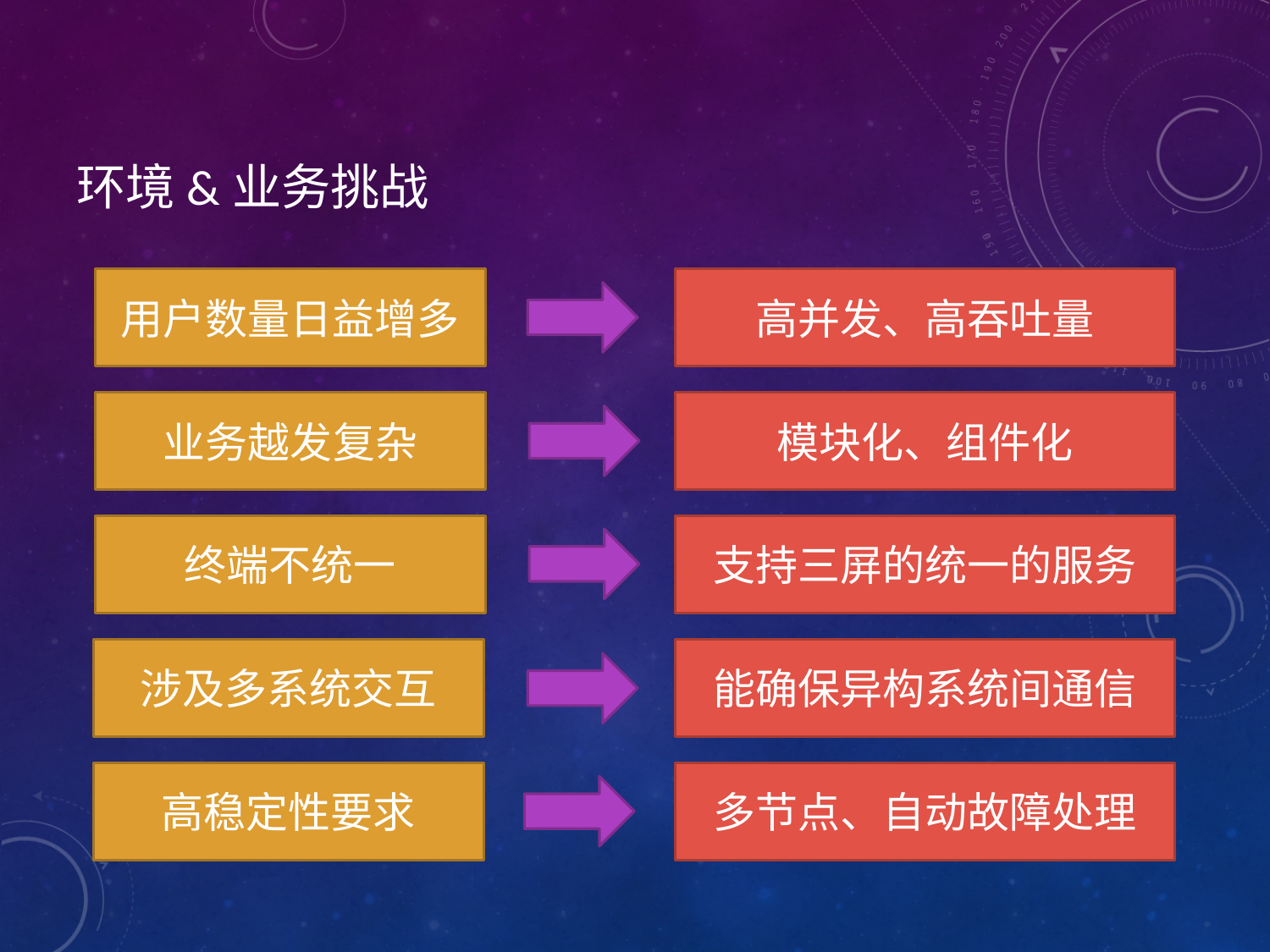

# 环境&业务挑战
用户数量日益增多
高并发、高吞吐量

业务越发复杂
模块化、组件化

终端不统一
支持三屏的统一的服务

涉及多系统交互
能确保异构系统间通信

高稳定性要求
多节点、自动故障处理